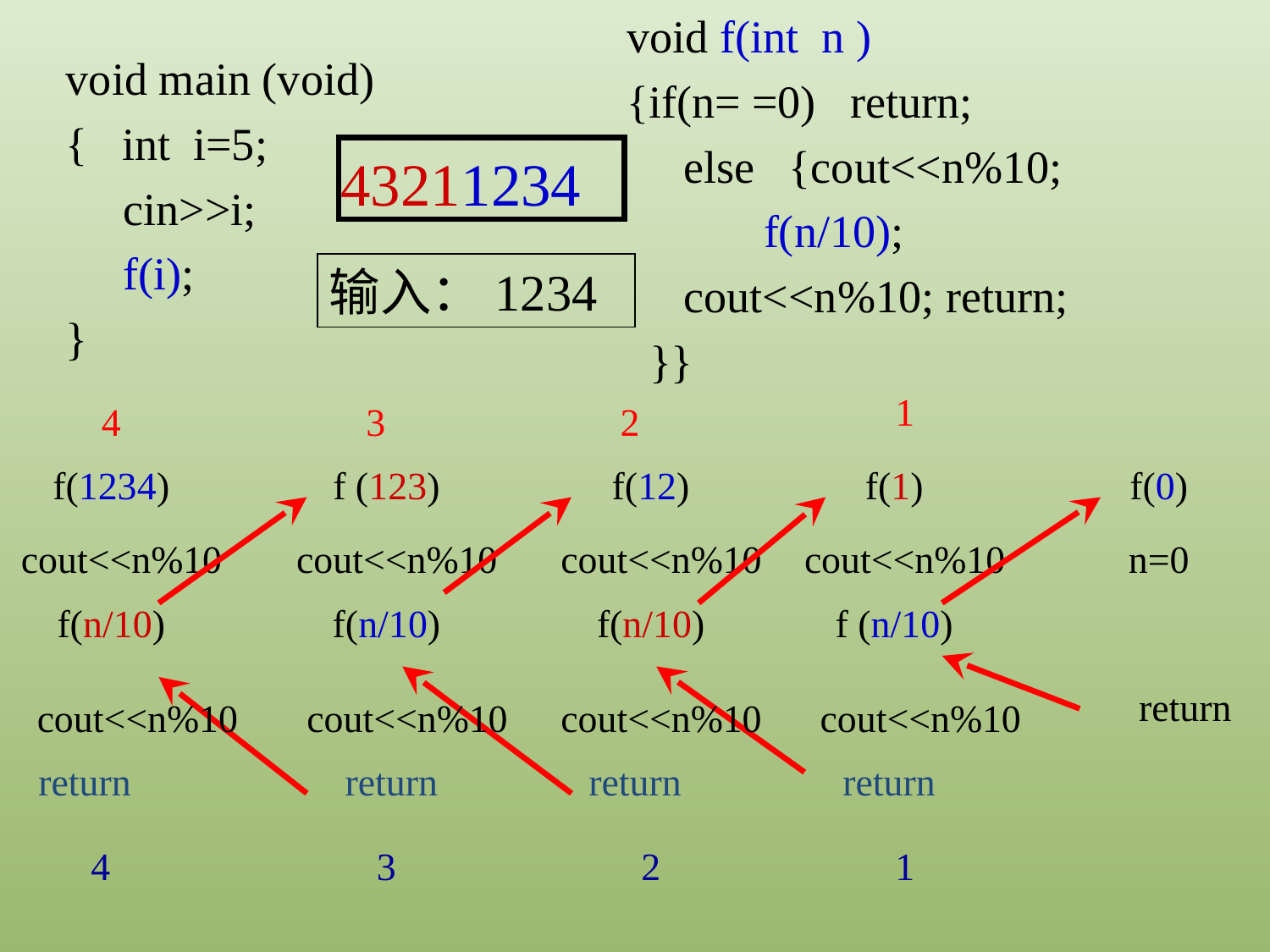

void f(int  n )
{if(n= =0)   return;
     else   {cout<<n%10;
            f(n/10);
     cout<<n%10; return;
  }}
void main (void)
{   int  i=5;
     cin>>i;
     f(i);
}
43211234
输入：1234
1
4
3
2
f(1234)
f (123)
f(12)
f(1)
f(0)

cout<<n%10
cout<<n%10
cout<<n%10
cout<<n%10
n=0
f(n/10)
f(n/10)
f(n/10)
f (n/10)

return
cout<<n%10
cout<<n%10
cout<<n%10
cout<<n%10
return
return
return
return
4
3
2
1
213